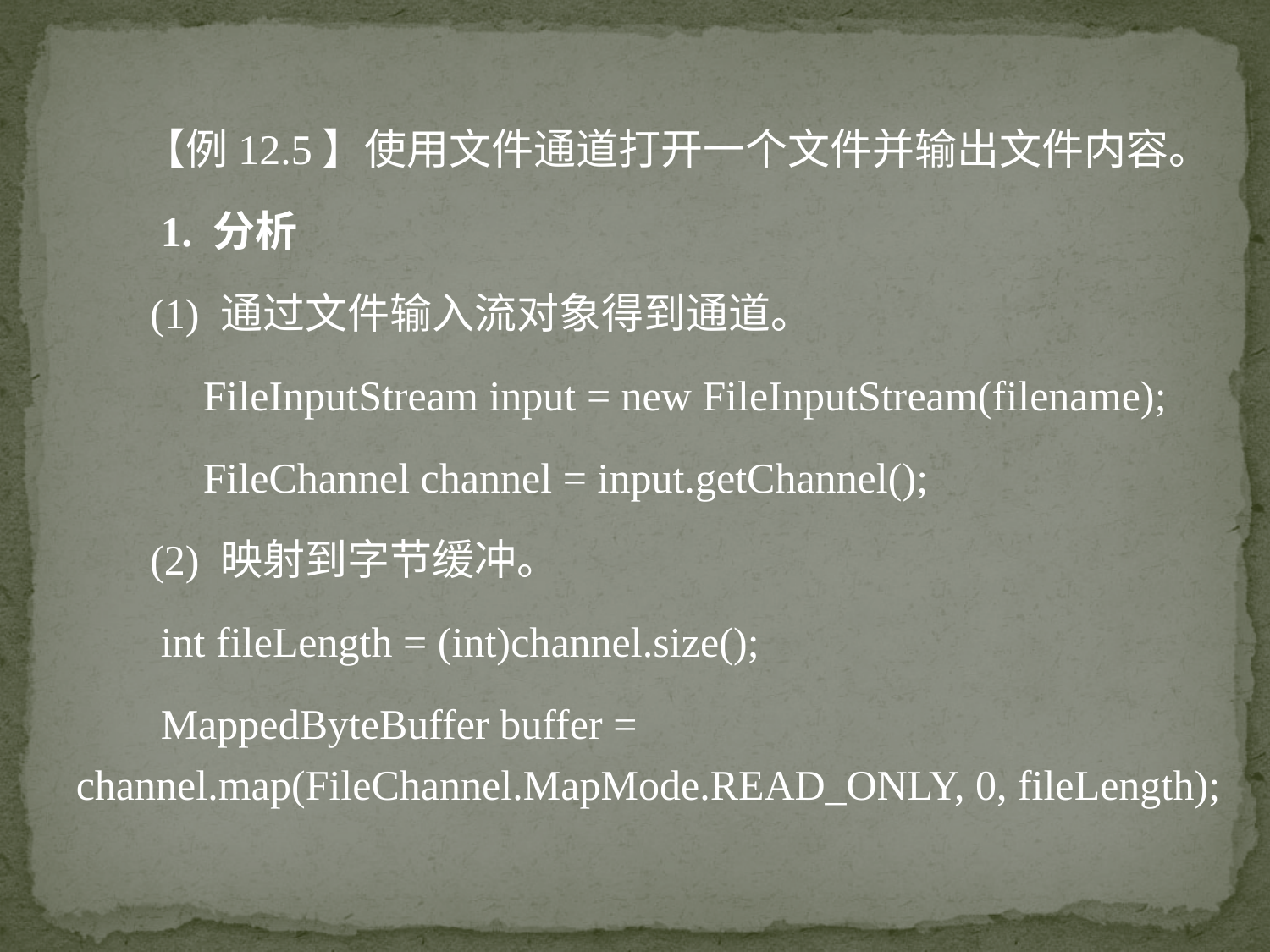

【例12.5】使用文件通道打开一个文件并输出文件内容。
        1. 分析
       (1) 通过文件输入流对象得到通道。
	FileInputStream input = new FileInputStream(filename);
	FileChannel channel = input.getChannel();
       (2) 映射到字节缓冲。
        int fileLength = (int)channel.size();
        MappedByteBuffer buffer = channel.map(FileChannel.MapMode.READ_ONLY, 0, fileLength);